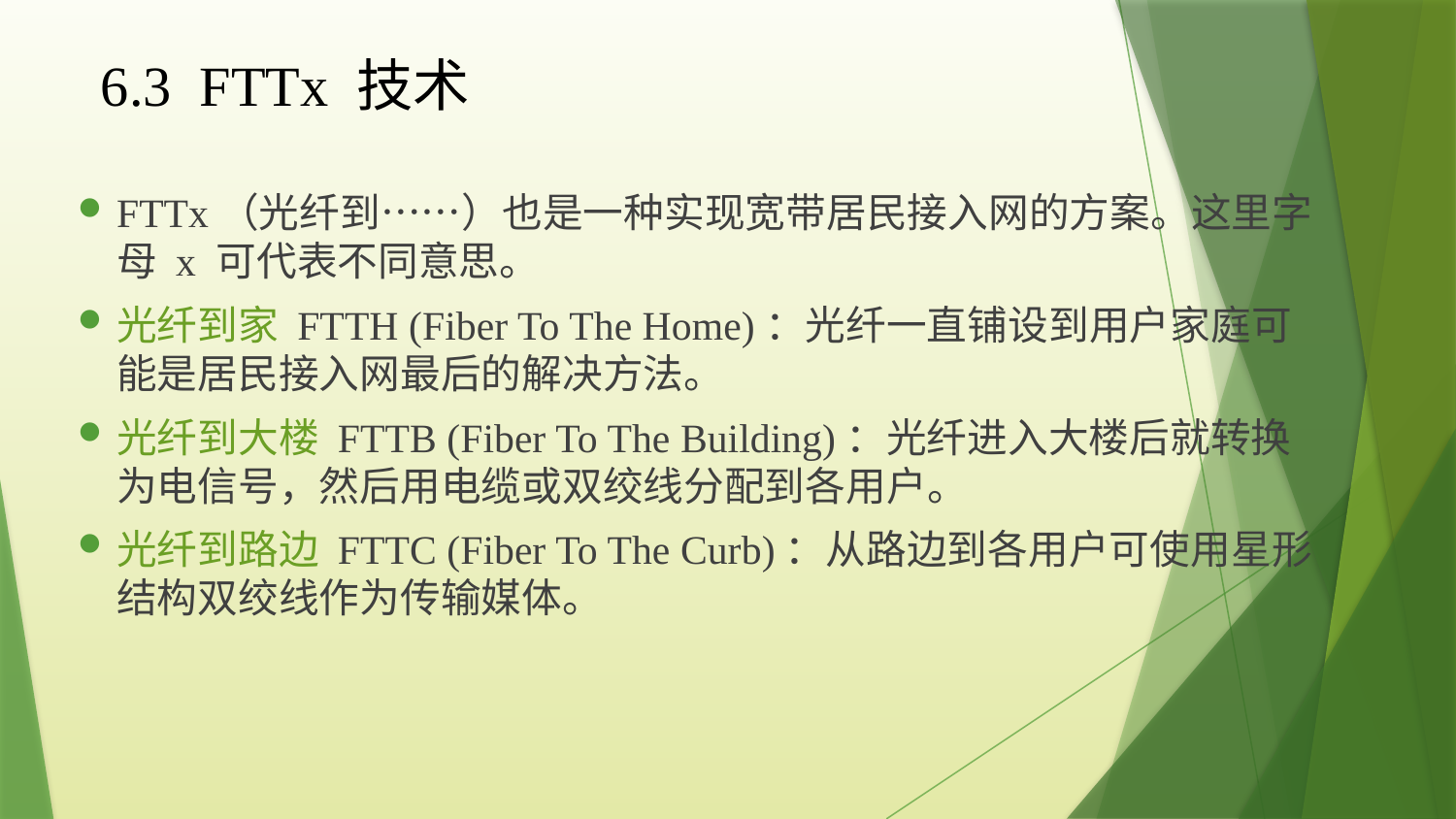

# 6.3  FTTx 技术
FTTx（光纤到……）也是一种实现宽带居民接入网的方案。这里字母 x 可代表不同意思。
光纤到家 FTTH (Fiber To The Home)：光纤一直铺设到用户家庭可能是居民接入网最后的解决方法。
光纤到大楼 FTTB (Fiber To The Building)：光纤进入大楼后就转换为电信号，然后用电缆或双绞线分配到各用户。
光纤到路边 FTTC (Fiber To The Curb)：从路边到各用户可使用星形结构双绞线作为传输媒体。